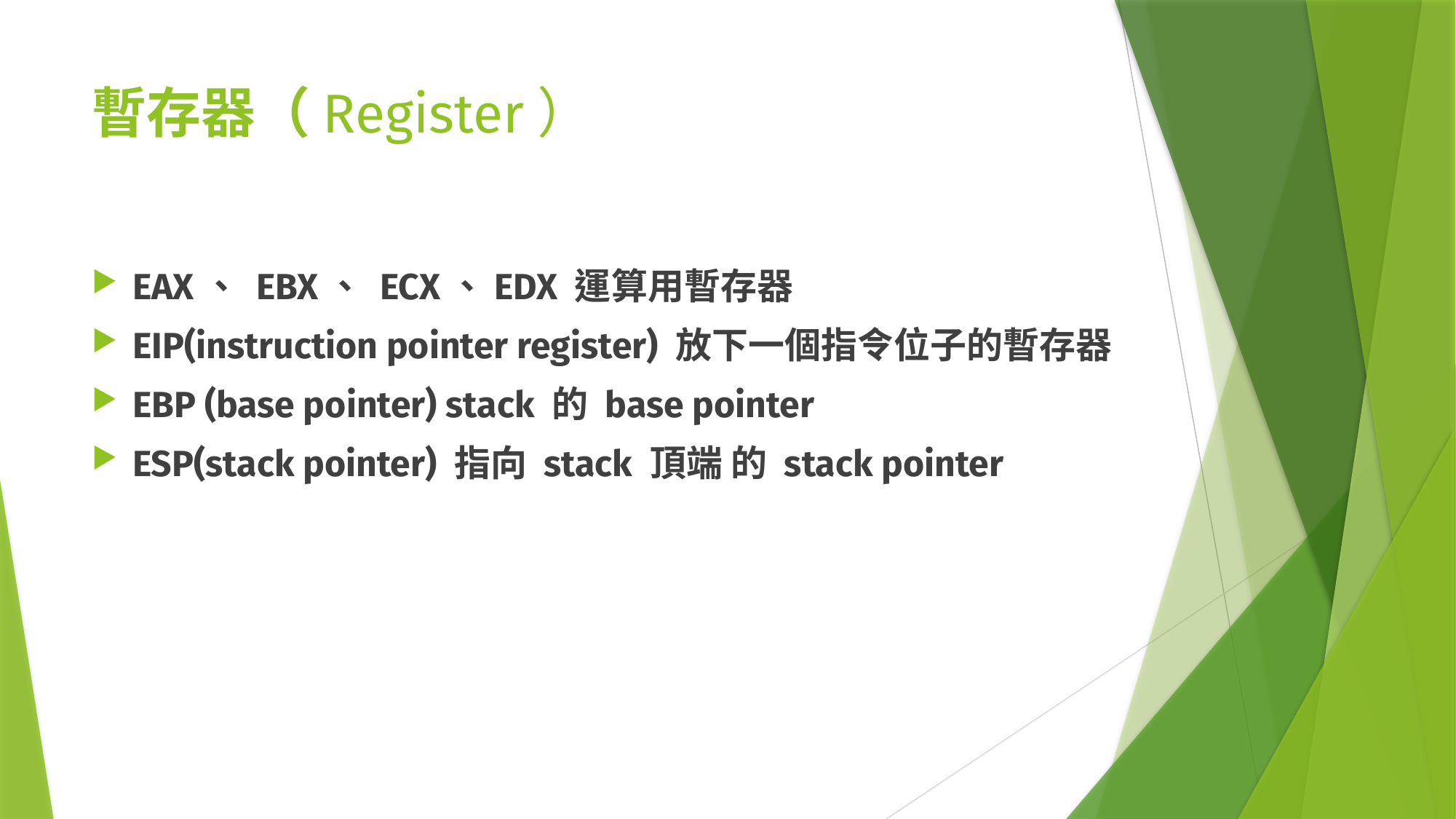

# 暫存器（Register）
EAX、 EBX、 ECX、EDX 運算用暫存器
EIP(instruction pointer register) 放下一個指令位子的暫存器
EBP (base pointer) stack 的 base pointer
ESP(stack pointer) 指向 stack 頂端 的 stack pointer